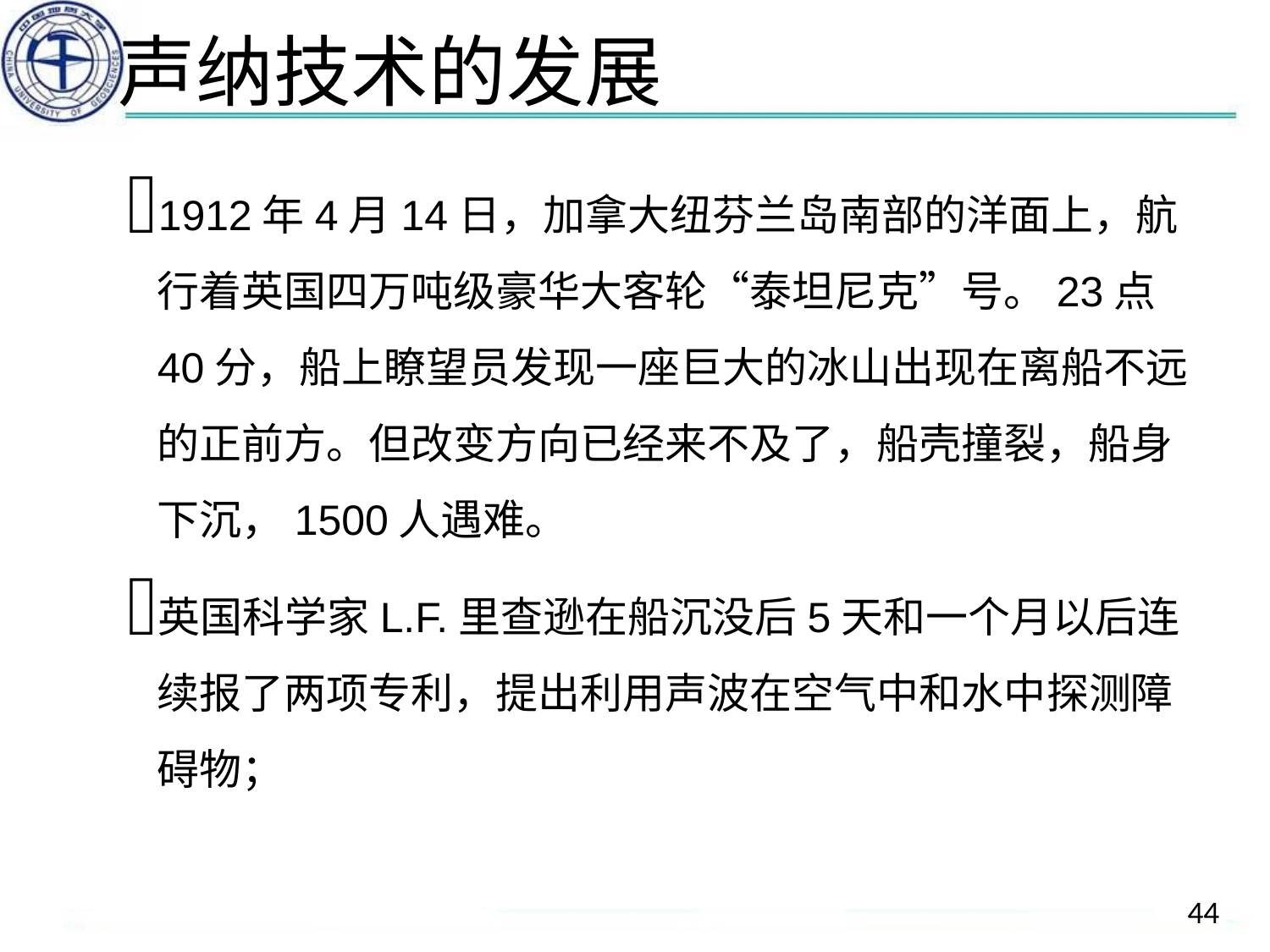

# 声纳技术的发展
1912年4月14日，加拿大纽芬兰岛南部的洋面上，航行着英国四万吨级豪华大客轮“泰坦尼克”号。23点40分，船上瞭望员发现一座巨大的冰山出现在离船不远的正前方。但改变方向已经来不及了，船壳撞裂，船身下沉，1500人遇难。
英国科学家L.F.里查逊在船沉没后5天和一个月以后连续报了两项专利，提出利用声波在空气中和水中探测障碍物；
44